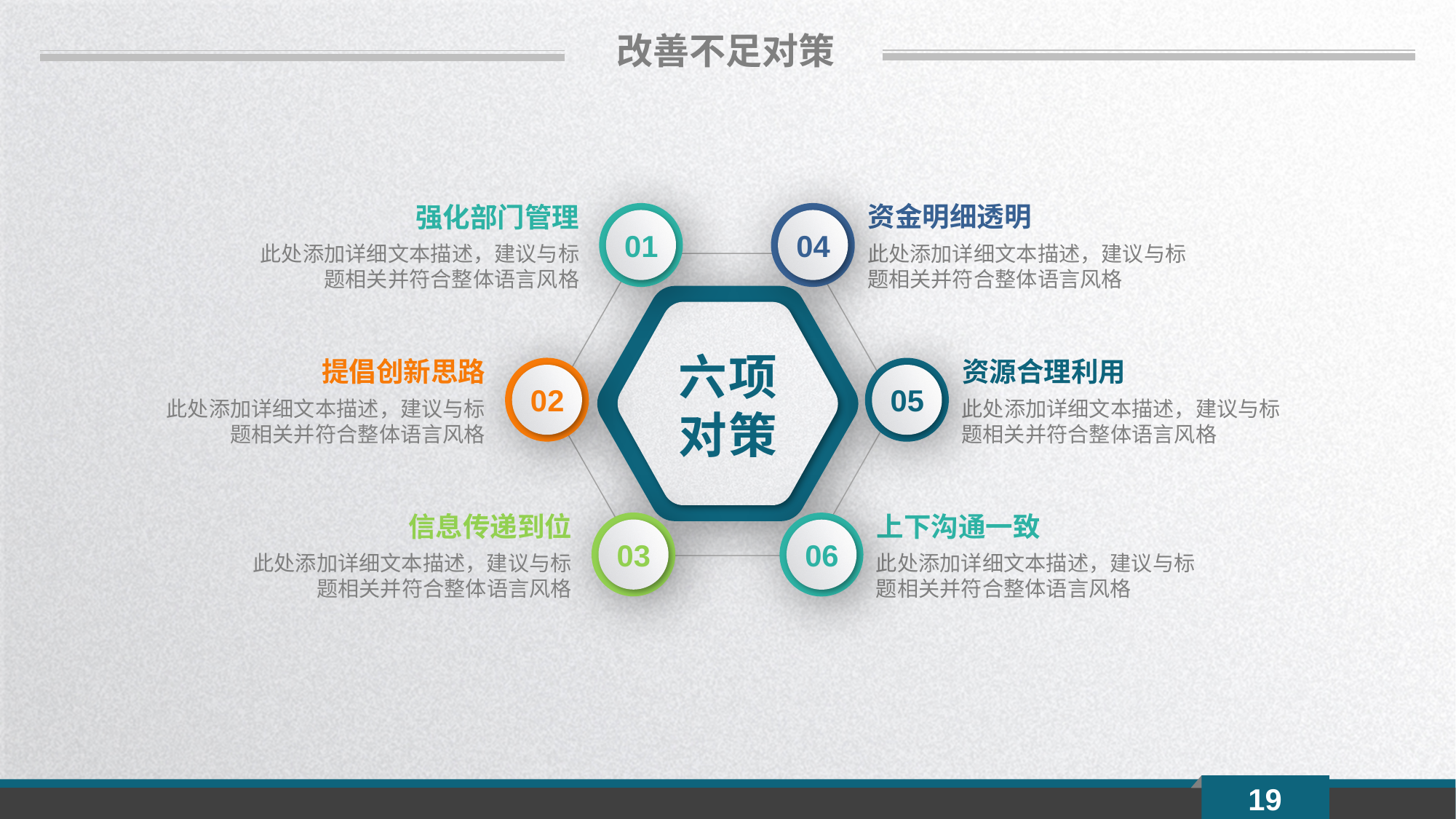

改善不足对策
资金明细透明
此处添加详细文本描述，建议与标题相关并符合整体语言风格
强化部门管理
此处添加详细文本描述，建议与标题相关并符合整体语言风格

01

04

六项
对策
提倡创新思路
此处添加详细文本描述，建议与标题相关并符合整体语言风格
资源合理利用
此处添加详细文本描述，建议与标题相关并符合整体语言风格

02

05
信息传递到位
此处添加详细文本描述，建议与标题相关并符合整体语言风格
上下沟通一致
此处添加详细文本描述，建议与标题相关并符合整体语言风格

03

06

19